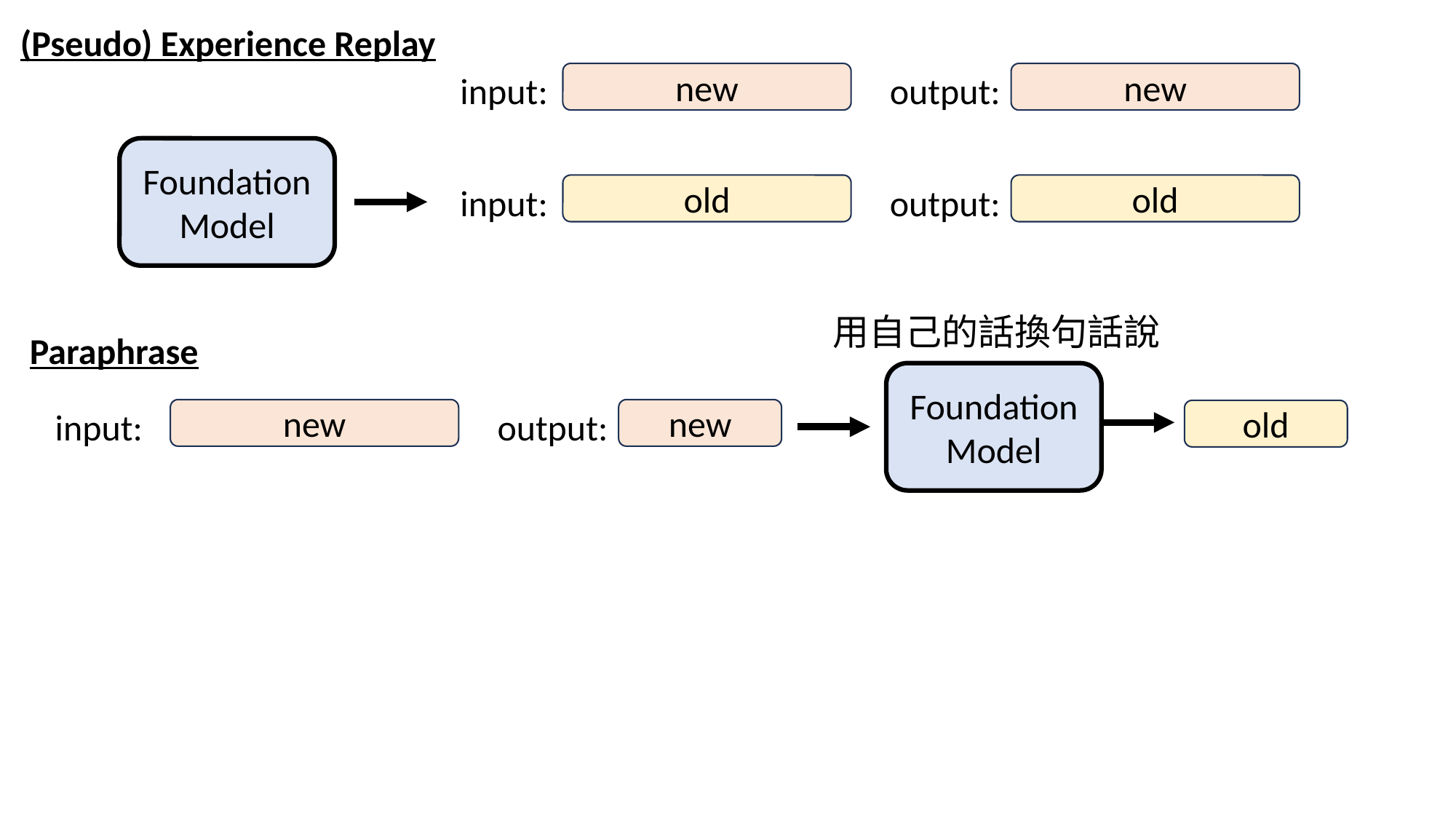

(Pseudo) Experience Replay
input:
output:
new
new
Foundation
Model
input:
output:
old
old
用自己的話換句話說
Paraphrase
Foundation
Model
input:
output:
new
new
old